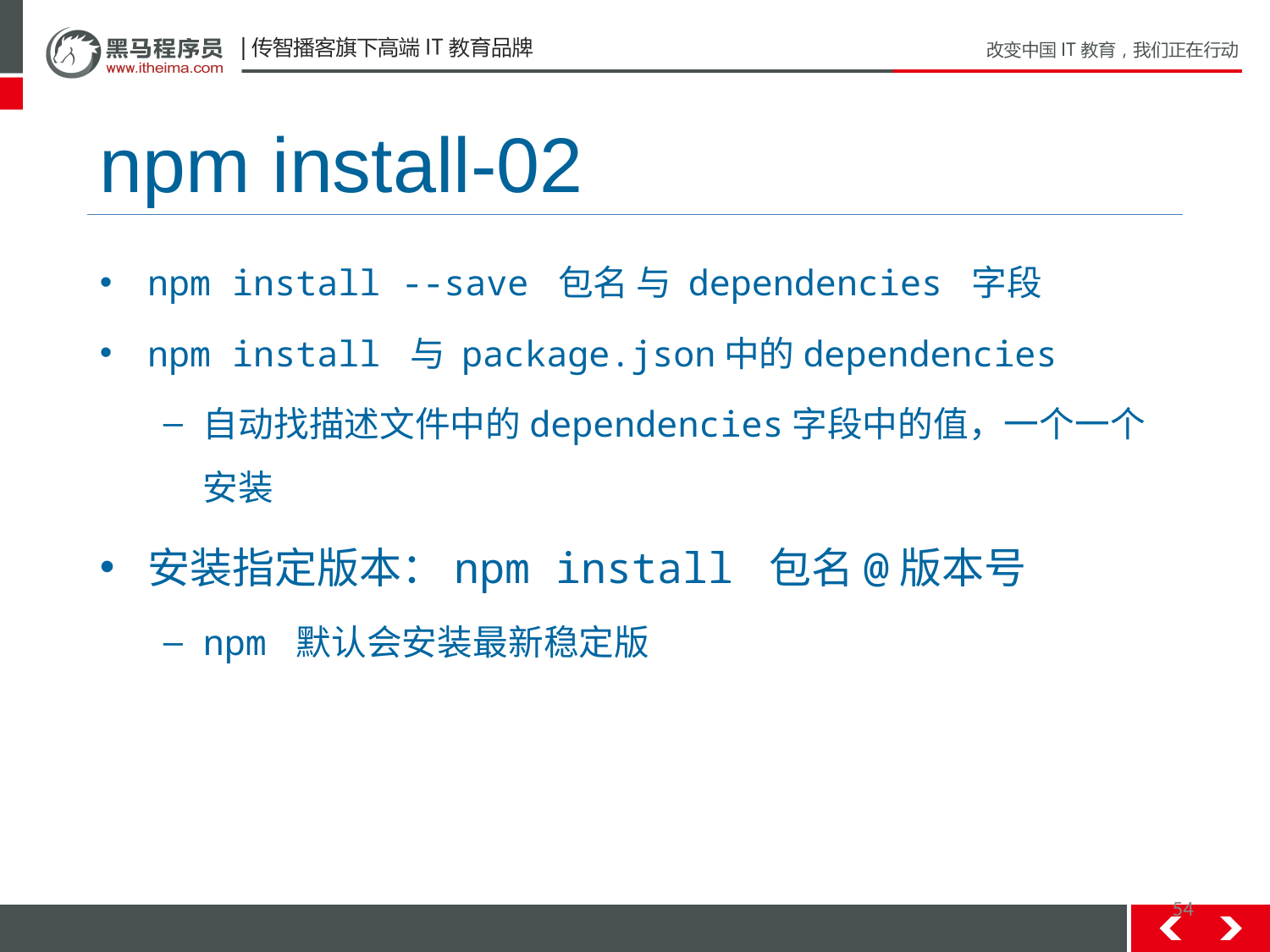

# npm install-02
npm install --save 包名 与 dependencies 字段
npm install 与 package.json中的dependencies
自动找描述文件中的dependencies字段中的值，一个一个安装
安装指定版本：npm install 包名@版本号
npm 默认会安装最新稳定版

54